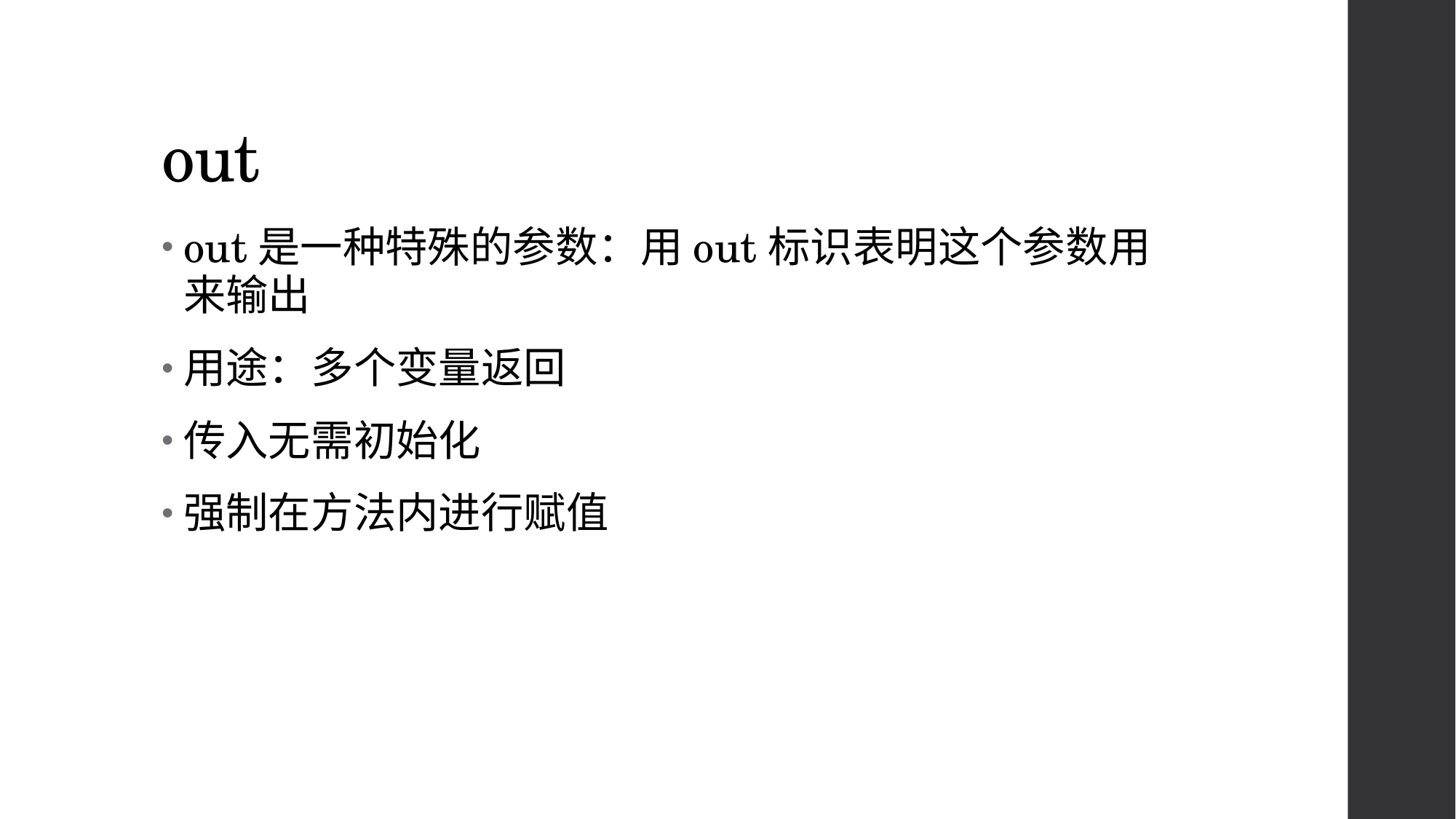

# out
out是一种特殊的参数：用out标识表明这个参数用来输出
用途：多个变量返回
传入无需初始化
强制在方法内进行赋值